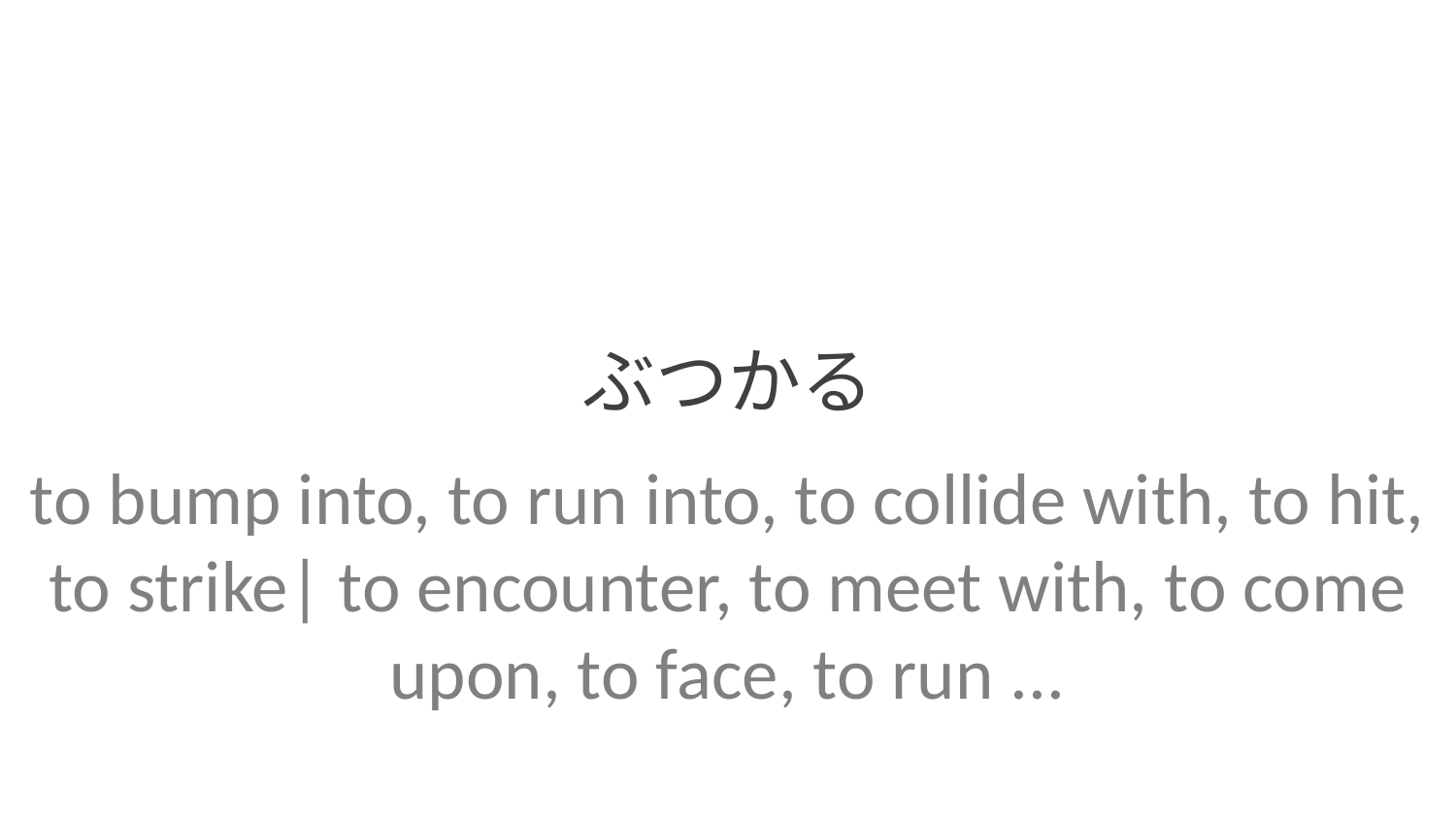

ぶつかる
to bump into, to run into, to collide with, to hit, to strike| to encounter, to meet with, to come upon, to face, to run ...